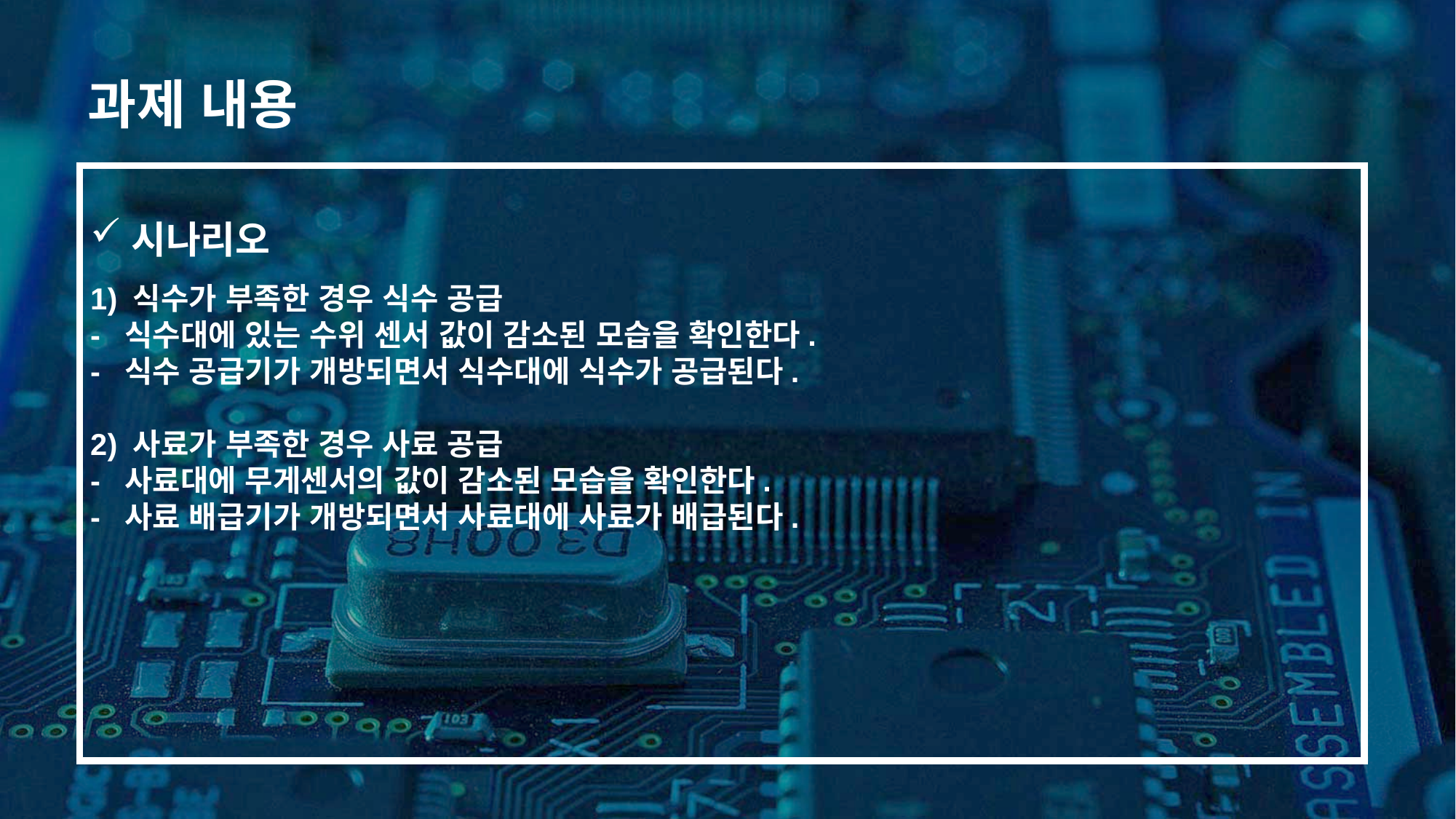

과제 내용

시나리오

1) 식수가 부족한 경우 식수 공급
-  식수대에 있는 수위 센서 값이 감소된 모습을 확인한다.
-  식수 공급기가 개방되면서 식수대에 식수가 공급된다.

2) 사료가 부족한 경우 사료 공급
-  사료대에 무게센서의 값이 감소된 모습을 확인한다.
-  사료 배급기가 개방되면서 사료대에 사료가 배급된다.